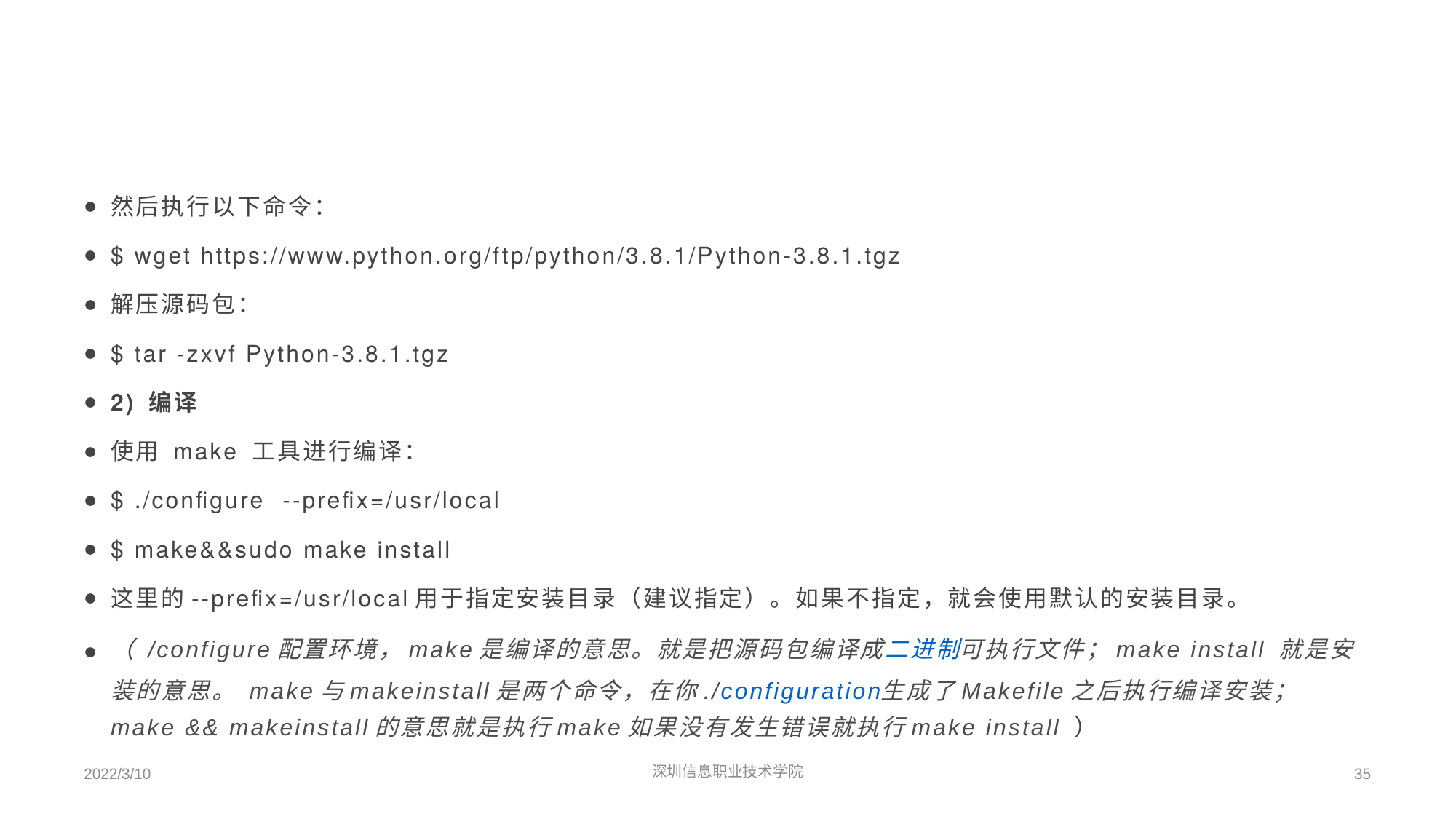

#
然后执行以下命令：
$ wget https://www.python.org/ftp/python/3.8.1/Python-3.8.1.tgz
解压源码包：
$ tar -zxvf Python-3.8.1.tgz
2) 编译
使用 make 工具进行编译：
$ ./configure  --prefix=/usr/local
$ make&&sudo make install
这里的--prefix=/usr/local用于指定安装目录（建议指定）。如果不指定，就会使用默认的安装目录。
（ /configure配置环境，make是编译的意思。就是把源码包编译成二进制可执行文件；make install 就是安装的意思。 make与makeinstall是两个命令，在你./configuration生成了Makefile之后执行编译安装；
make && makeinstall的意思就是执行make如果没有发生错误就执行make install ）

2022/3/10
深圳信息职业技术学院
35